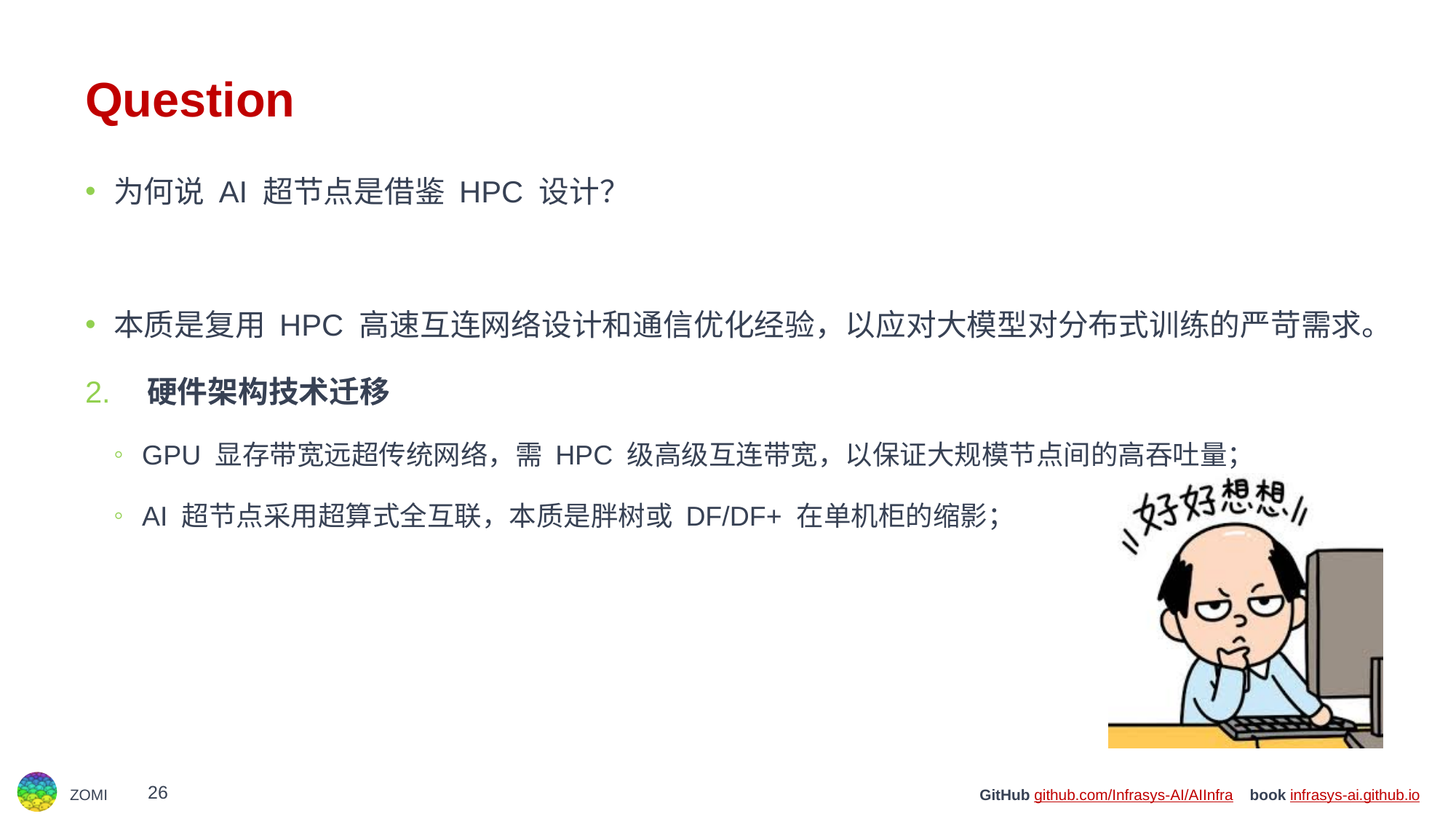

# Question
为何说 AI 超节点是借鉴 HPC 设计？

本质是复用 HPC 高速互连网络设计和通信优化经验，以应对大模型对分布式训练的严苛需求。
​​硬件架构技术迁移​
GPU 显存带宽远超传统网络，需 HPC 级高级互连带宽，以保证大规模节点间的高吞吐量；
AI 超节点采用​​超算式全互联​​，本质是胖树或 DF/DF+ 在单机柜的缩影；